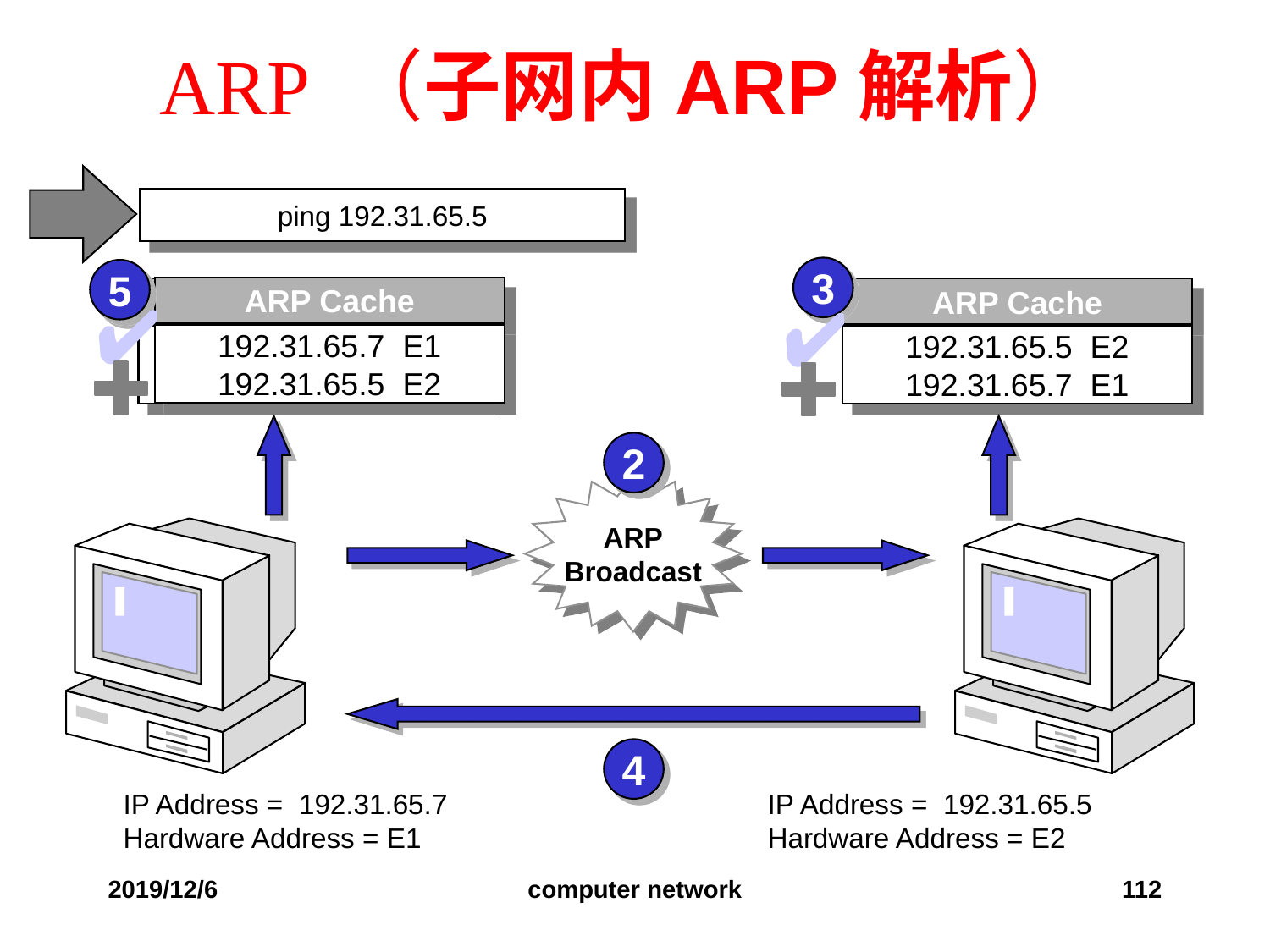

# ARP （子网内ARP解析）

ping 192.31.65.5
3
5
ARP Cache

192.31.65.7  E1
192.31.65.5  E2

1
ARP Cache
ARP Cache

192.31.65.7   E1
192.31.65.5  E2
192.31.65.7  E1

2

ARP
Broadcast

4
IP Address =  192.31.65.7
Hardware Address = E1
IP Address =  192.31.65.5
Hardware Address = E2
2019/12/6
computer network
112